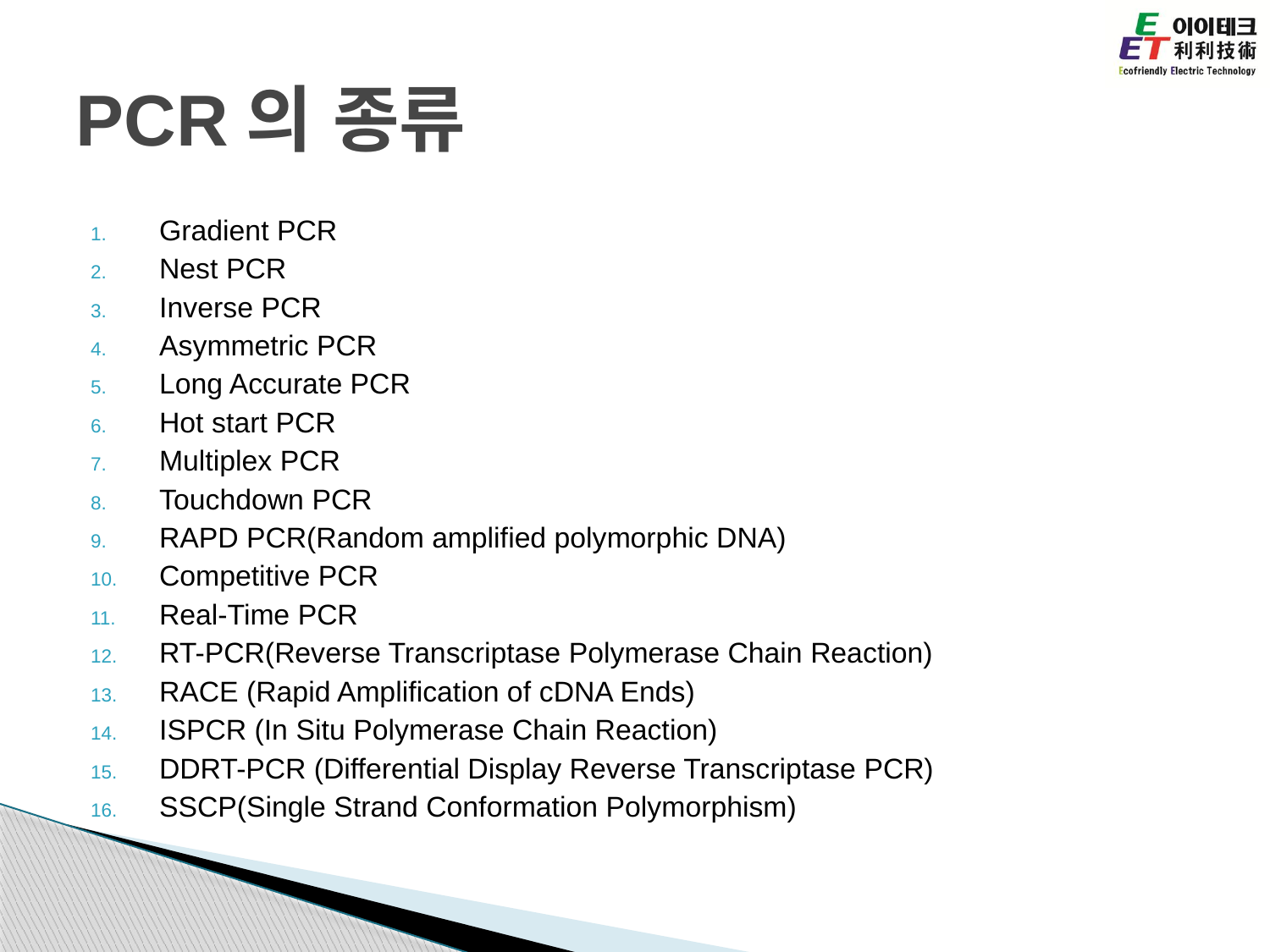

# PCR의 종류
Gradient PCR
Nest PCR
Inverse PCR
Asymmetric PCR
Long Accurate PCR
Hot start PCR
Multiplex PCR
Touchdown PCR
RAPD PCR(Random amplified polymorphic DNA)
Competitive PCR
Real-Time PCR
RT-PCR(Reverse Transcriptase Polymerase Chain Reaction)
RACE (Rapid Amplification of cDNA Ends)
ISPCR (In Situ Polymerase Chain Reaction)
DDRT-PCR (Differential Display Reverse Transcriptase PCR)
SSCP(Single Strand Conformation Polymorphism)